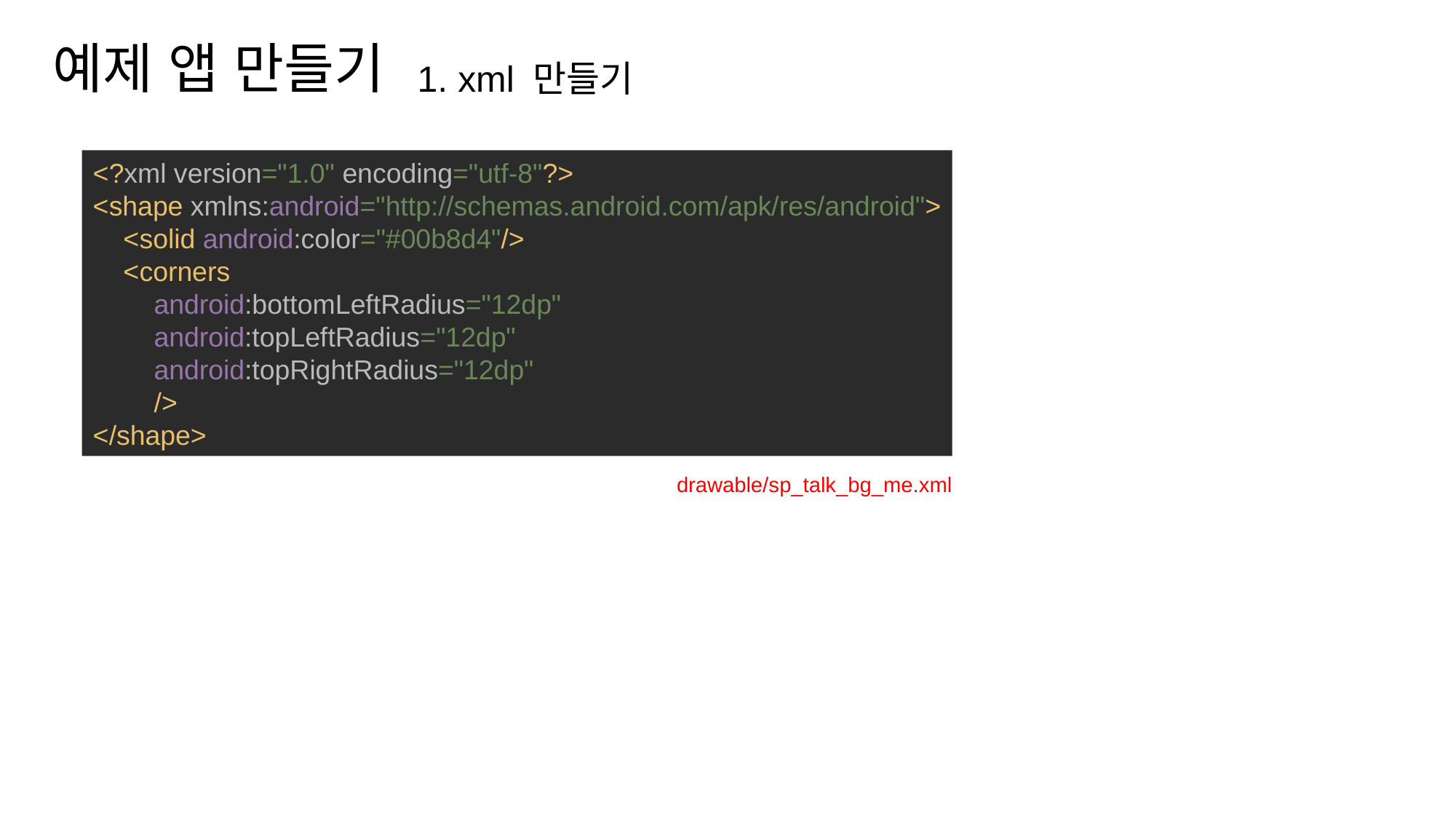

티머니 둥근바람 ExtraBold
티머니 둥근바람 Regular
예제 앱 만들기
1. xml 만들기
나눔스퀘어OTF ExtraBold
나눔스퀘어OTF Bold
<?xml version="1.0" encoding="utf-8"?>
<shape xmlns:android="http://schemas.android.com/apk/res/android">
    <solid android:color="#00b8d4"/>
    <corners
        android:bottomLeftRadius="12dp"
        android:topLeftRadius="12dp"
        android:topRightRadius="12dp"
        />
</shape>
drawable/sp_talk_bg_me.xml
나눔스퀘어OTF
나눔스퀘어_ac ExtraBold
나눔스퀘어_ac Bold
나눔스퀘어_ac
나눔스퀘어 ExtraBold
나눔스퀘어 Bold
나눔스퀘어
대충 설명
XML
나눔스퀘어 Light
Kotlin

drawable/sp_talk_bg_me.xml